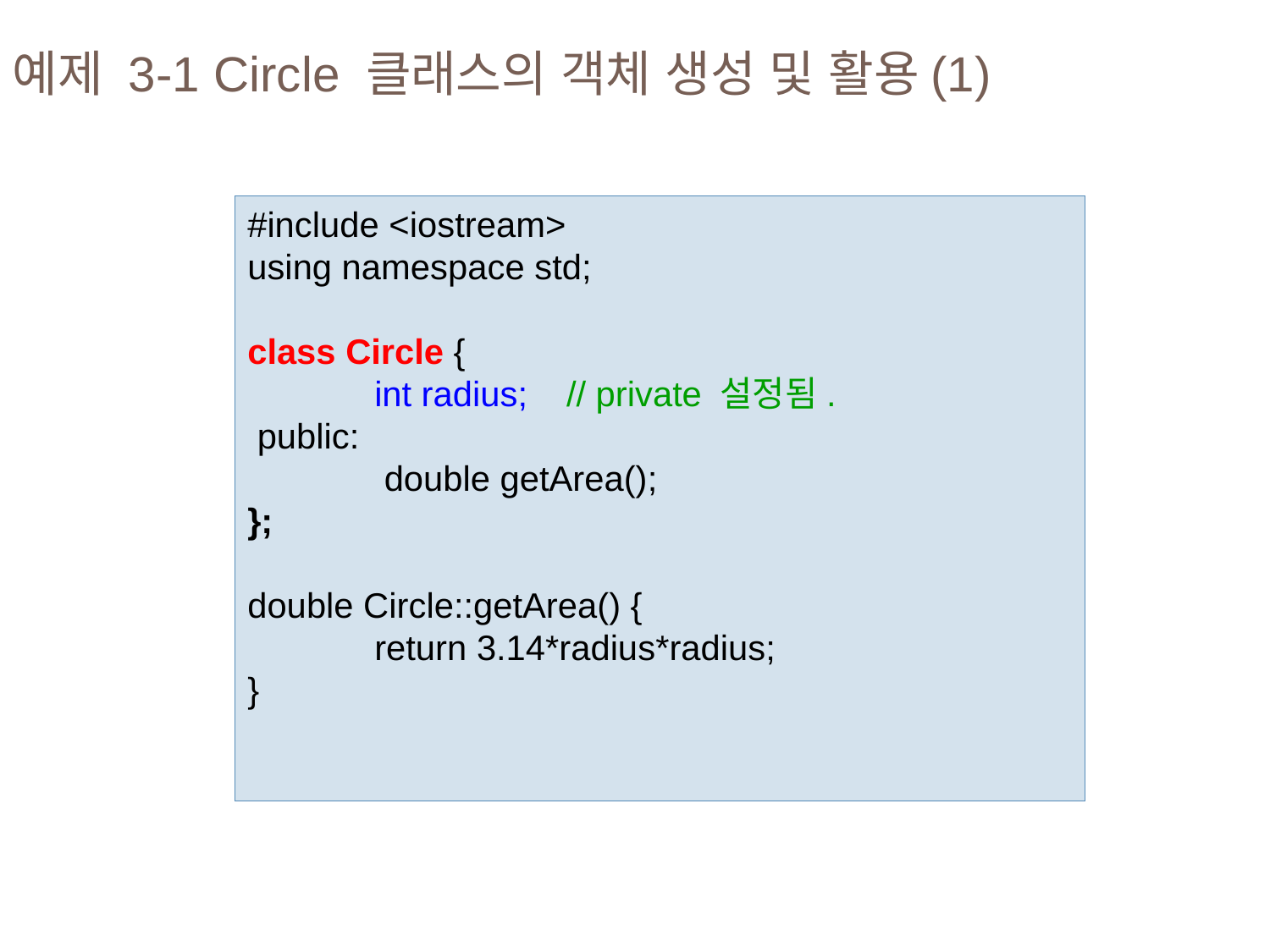

예제 3-1 Circle 클래스의 객체 생성 및 활용(1)
#include <iostream>
using namespace std;

class Circle {
   	int radius;    // private 설정됨.
 public:
	 double getArea();
};

double Circle::getArea() {
	return 3.14*radius*radius;
}